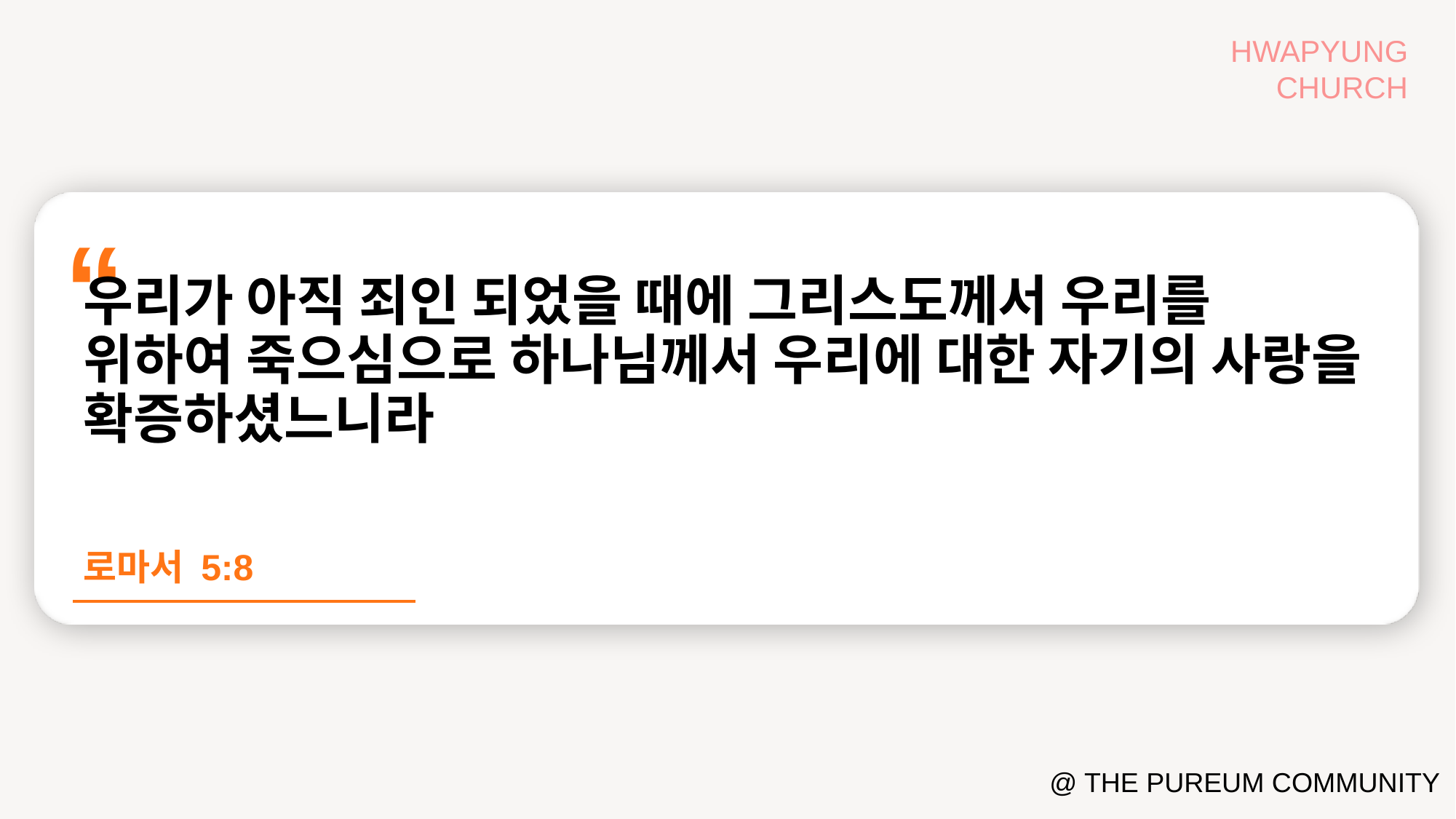

우리가 아직 죄인 되었을 때에 그리스도께서 우리를 위하여 죽으심으로 하나님께서 우리에 대한 자기의 사랑을 확증하셨느니라
로마서 5:8